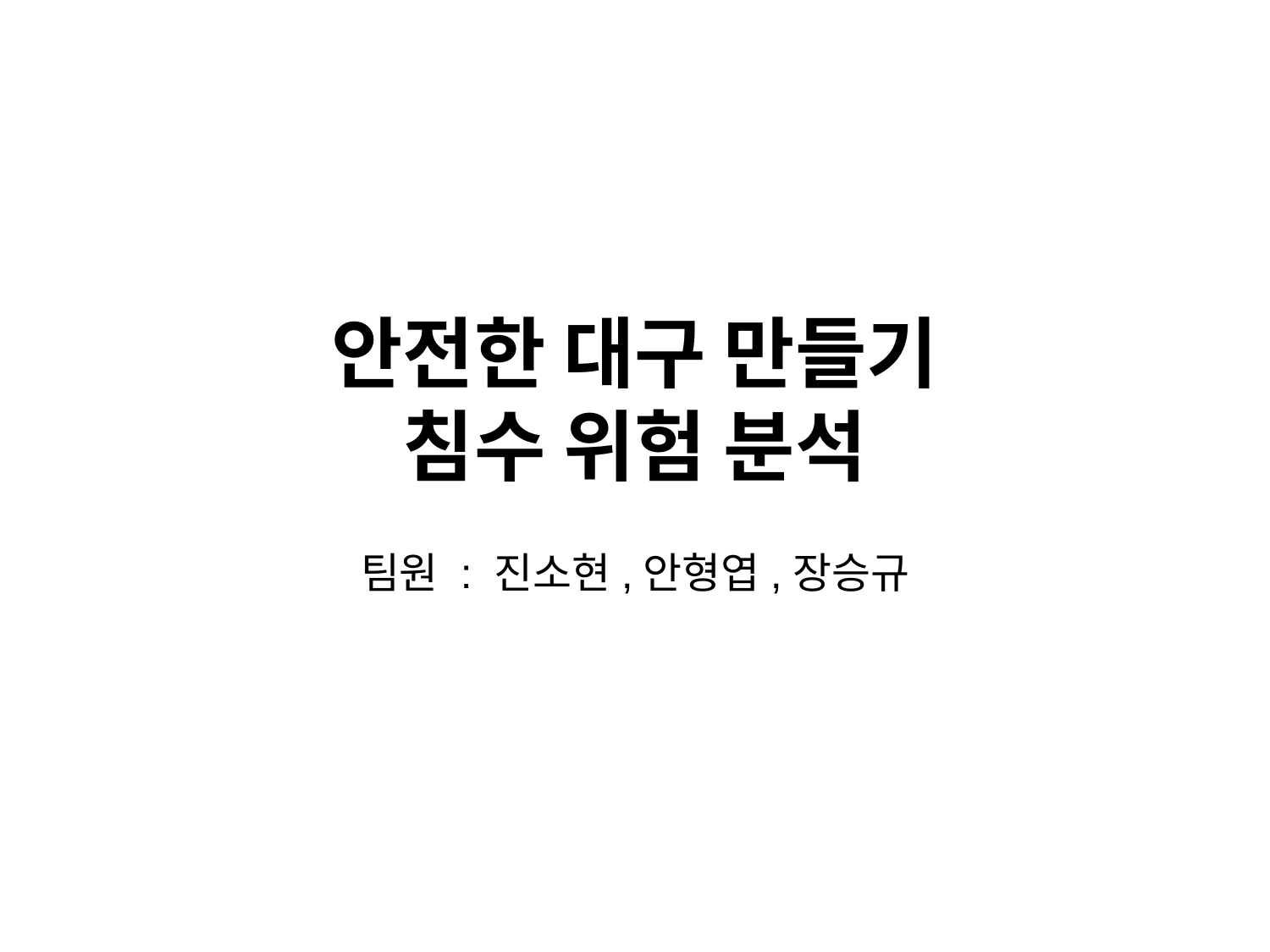

# 안전한 대구 만들기
침수 위험 분석
팀원 : 진소현,안형엽,장승규